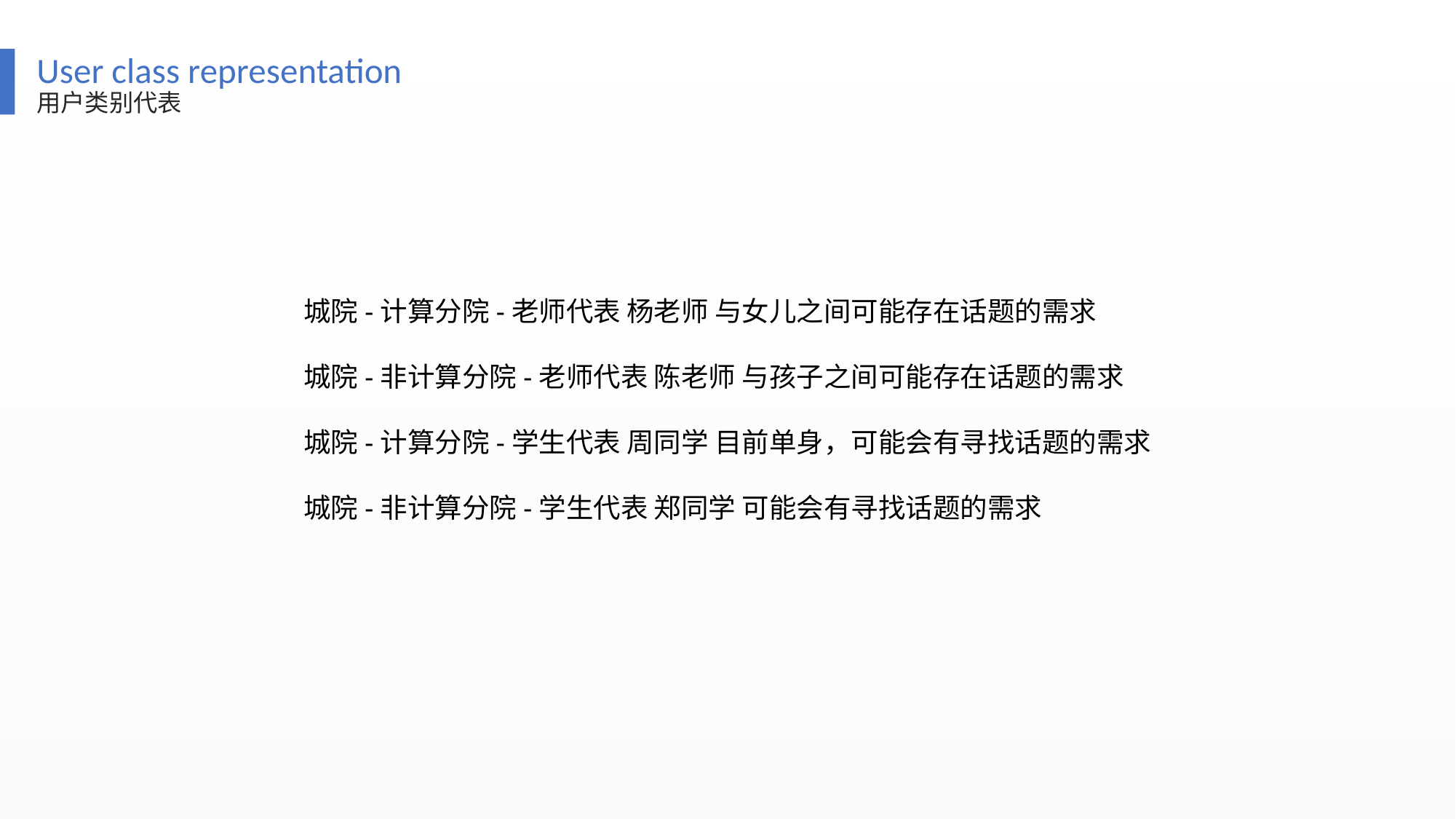

User class representation
用户类别代表
城院-计算分院-老师代表 杨老师 与女儿之间可能存在话题的需求

城院-非计算分院-老师代表 陈老师 与孩子之间可能存在话题的需求

城院-计算分院-学生代表 周同学 目前单身，可能会有寻找话题的需求

城院-非计算分院-学生代表 郑同学 可能会有寻找话题的需求